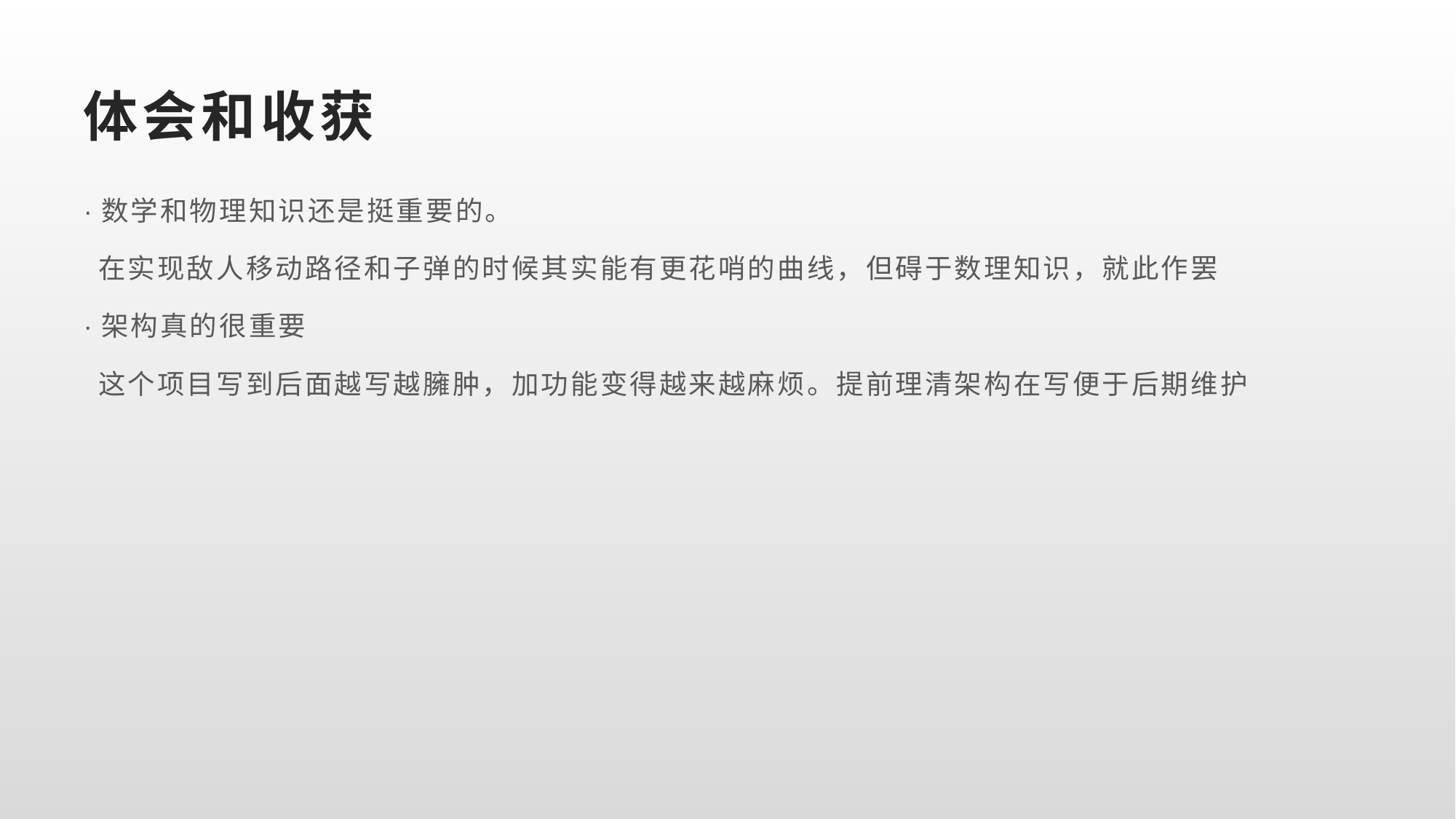

# 体会和收获
·数学和物理知识还是挺重要的。
 在实现敌人移动路径和子弹的时候其实能有更花哨的曲线，但碍于数理知识，就此作罢
·架构真的很重要
 这个项目写到后面越写越臃肿，加功能变得越来越麻烦。提前理清架构在写便于后期维护